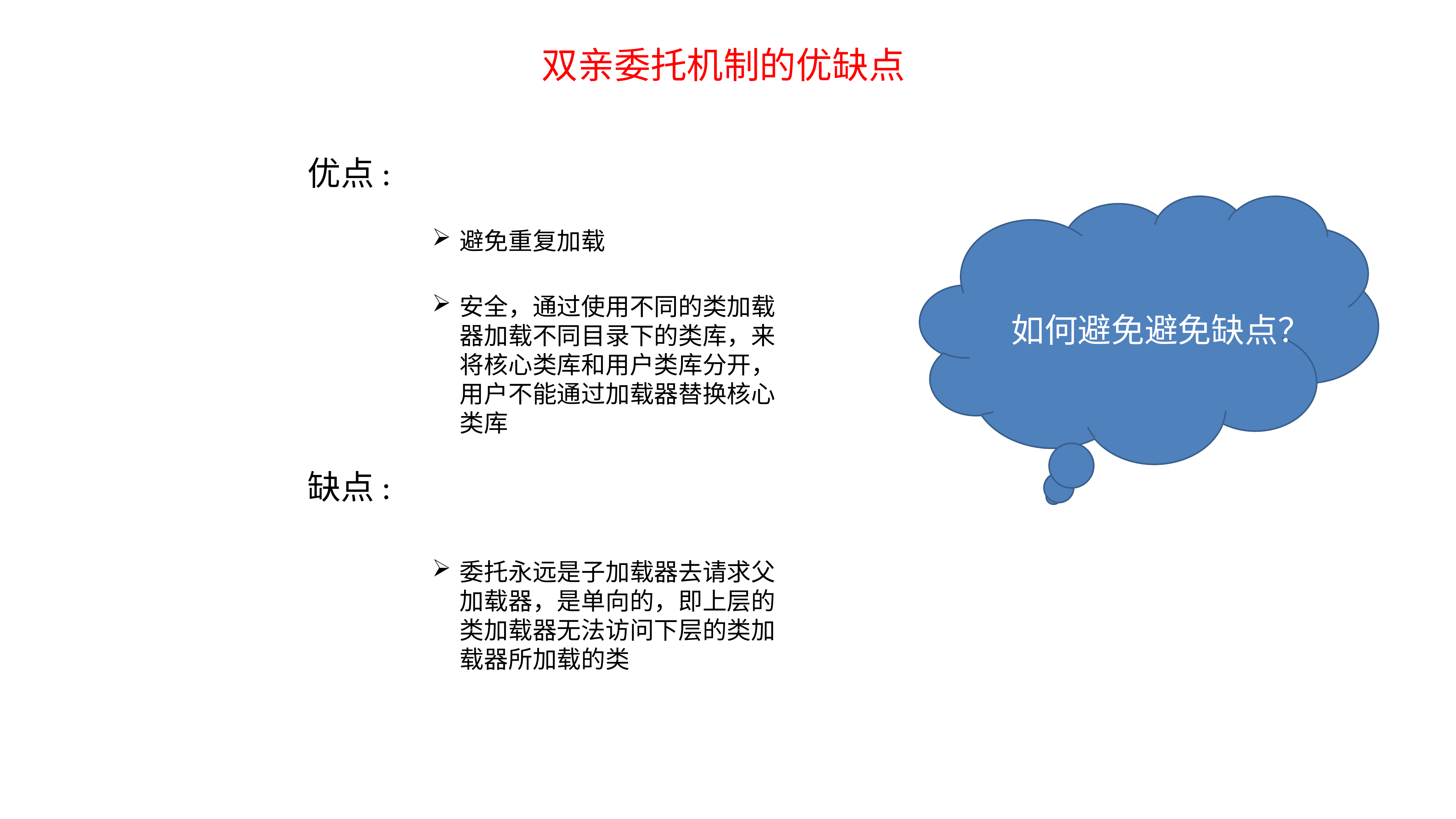

双亲委托机制的优缺点
优点:

避免重复加载
安全，通过使用不同的类加载器加载不同目录下的类库，来将核心类库和用户类库分开，用户不能通过加载器替换核心类库
如何避免避免缺点？
缺点:
委托永远是子加载器去请求父加载器，是单向的，即上层的类加载器无法访问下层的类加载器所加载的类